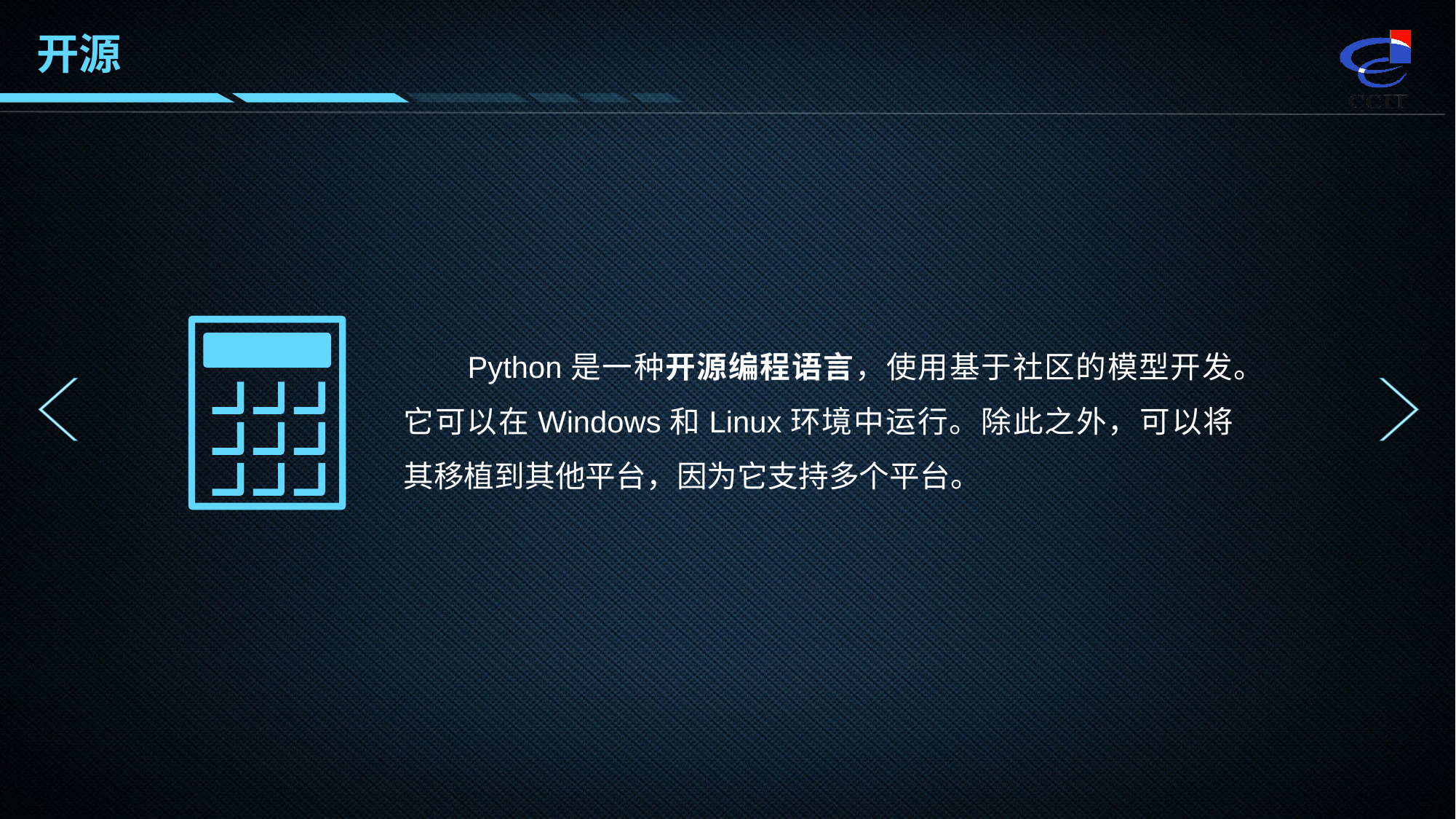

开源

 Python是一种开源编程语言，使用基于社区的模型开发。它可以在Windows和Linux环境中运行。除此之外，可以将其移植到其他平台，因为它支持多个平台。